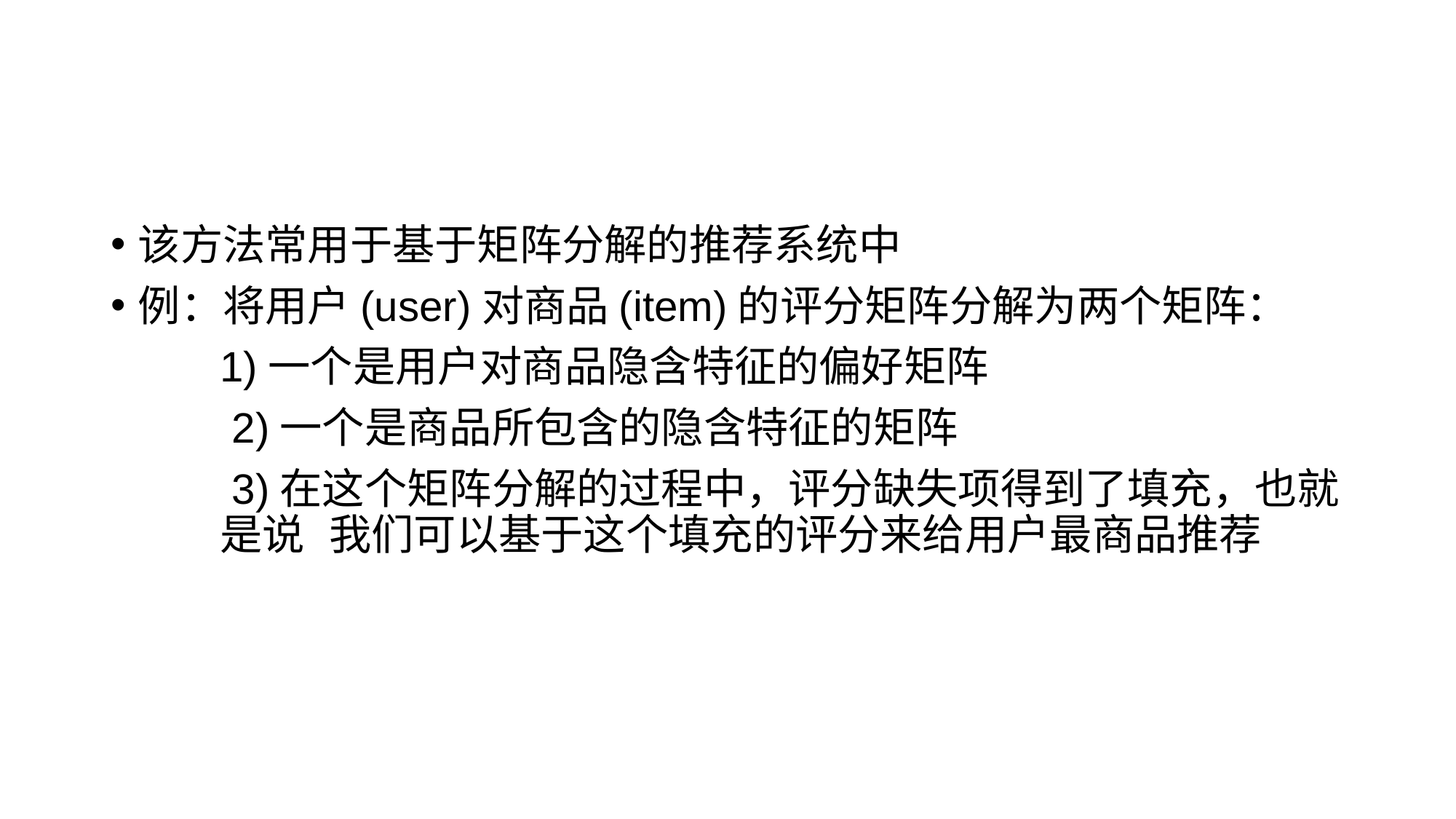

#
该方法常用于基于矩阵分解的推荐系统中
例：将用户(user)对商品(item)的评分矩阵分解为两个矩阵：
	1)一个是用户对商品隐含特征的偏好矩阵
	 2)一个是商品所包含的隐含特征的矩阵
	 3)在这个矩阵分解的过程中，评分缺失项得到了填充，也就	是说	我们可以基于这个填充的评分来给用户最商品推荐